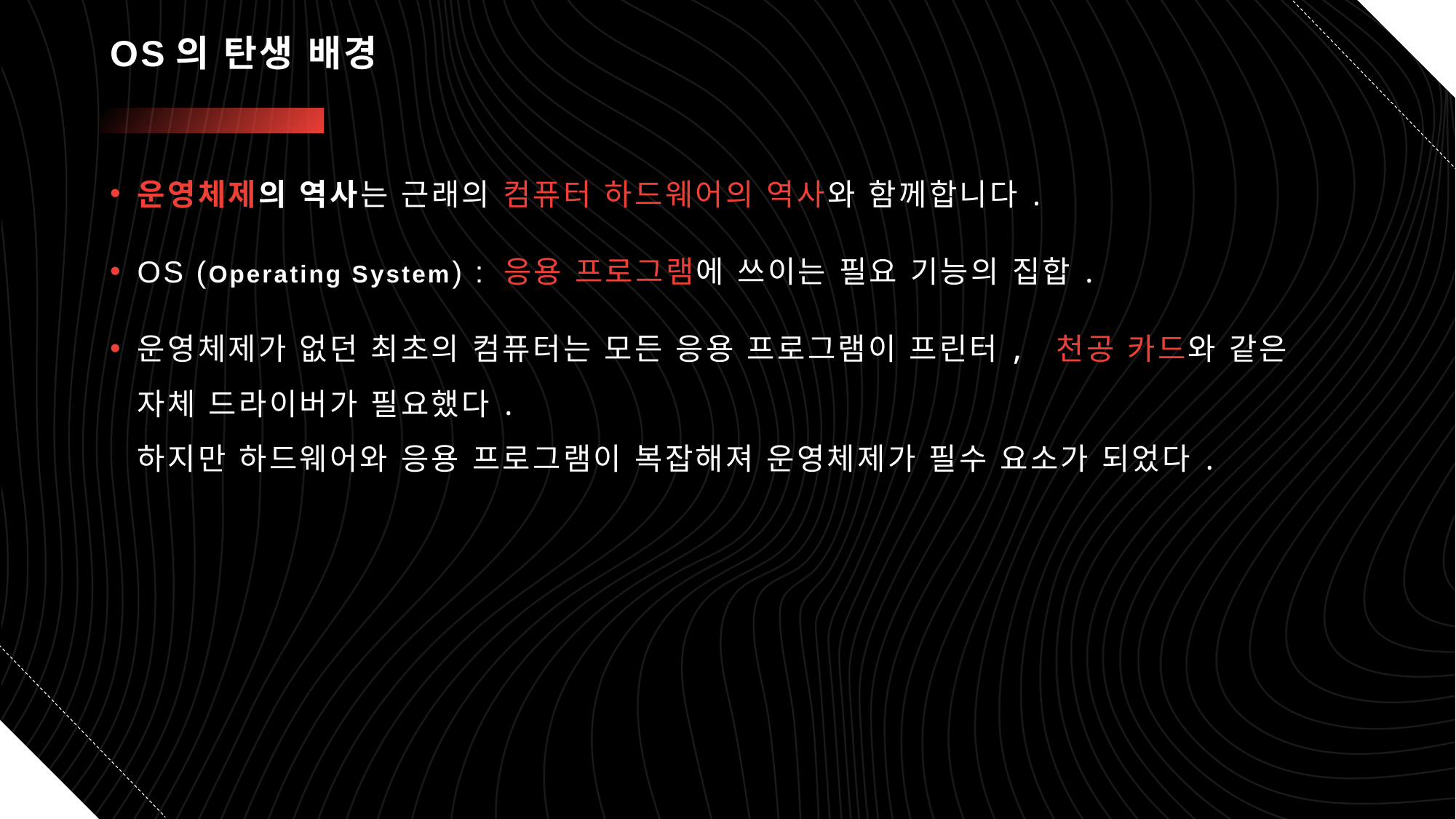

# OS의 탄생 배경
운영체제의 역사는 근래의 컴퓨터 하드웨어의 역사와 함께합니다.
OS (Operating System) : 응용 프로그램에 쓰이는 필요 기능의 집합.
운영체제가 없던 최초의 컴퓨터는 모든 응용 프로그램이 프린터, 천공 카드와 같은 자체 드라이버가 필요했다.
하지만 하드웨어와 응용 프로그램이 복잡해져 운영체제가 필수 요소가 되었다.